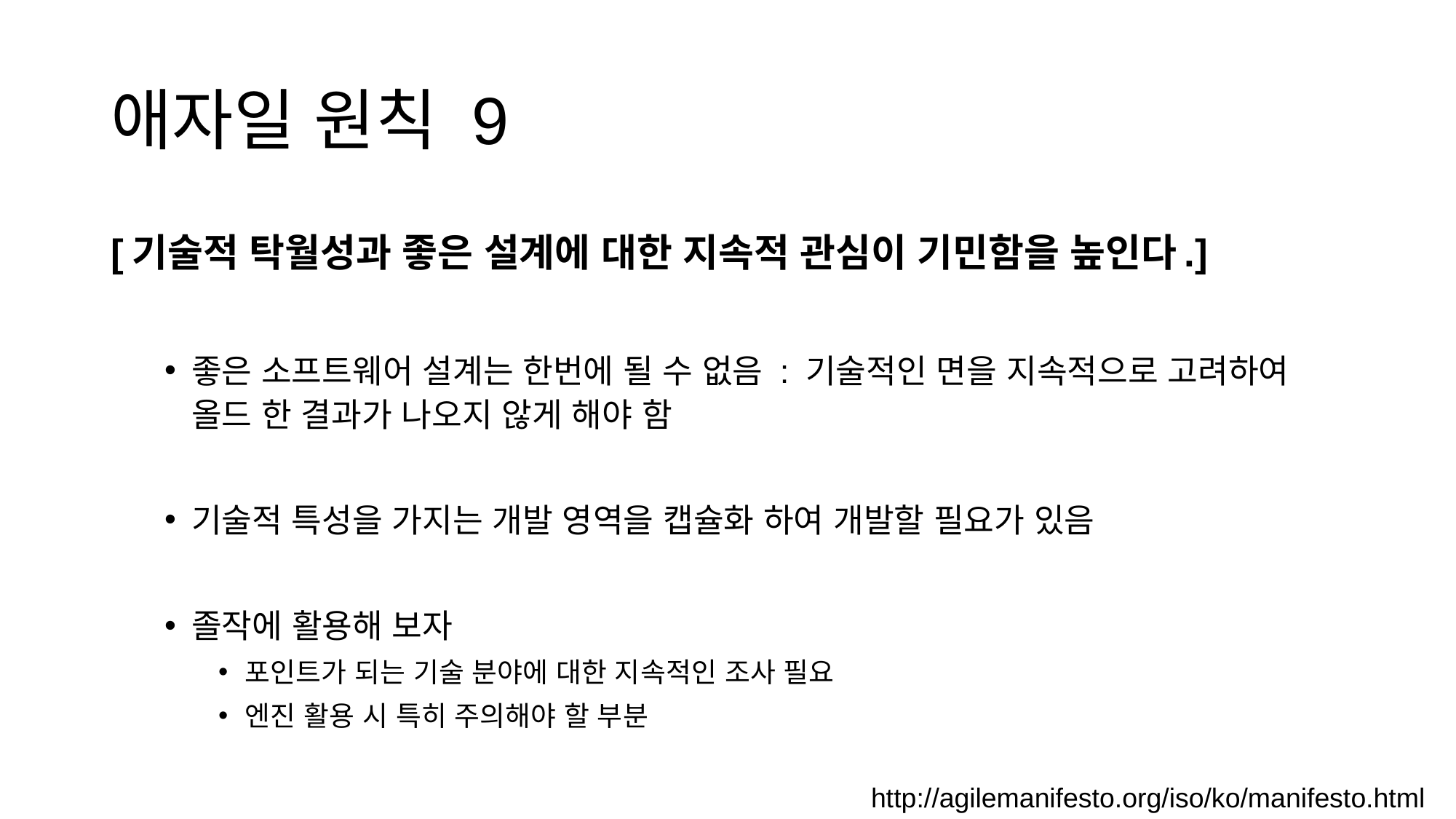

# 애자일 원칙 9
[기술적 탁월성과 좋은 설계에 대한 지속적 관심이 기민함을 높인다.]

좋은 소프트웨어 설계는 한번에 될 수 없음 : 기술적인 면을 지속적으로 고려하여 올드 한 결과가 나오지 않게 해야 함

기술적 특성을 가지는 개발 영역을 캡슐화 하여 개발할 필요가 있음

졸작에 활용해 보자
포인트가 되는 기술 분야에 대한 지속적인 조사 필요
엔진 활용 시 특히 주의해야 할 부분
http://agilemanifesto.org/iso/ko/manifesto.html